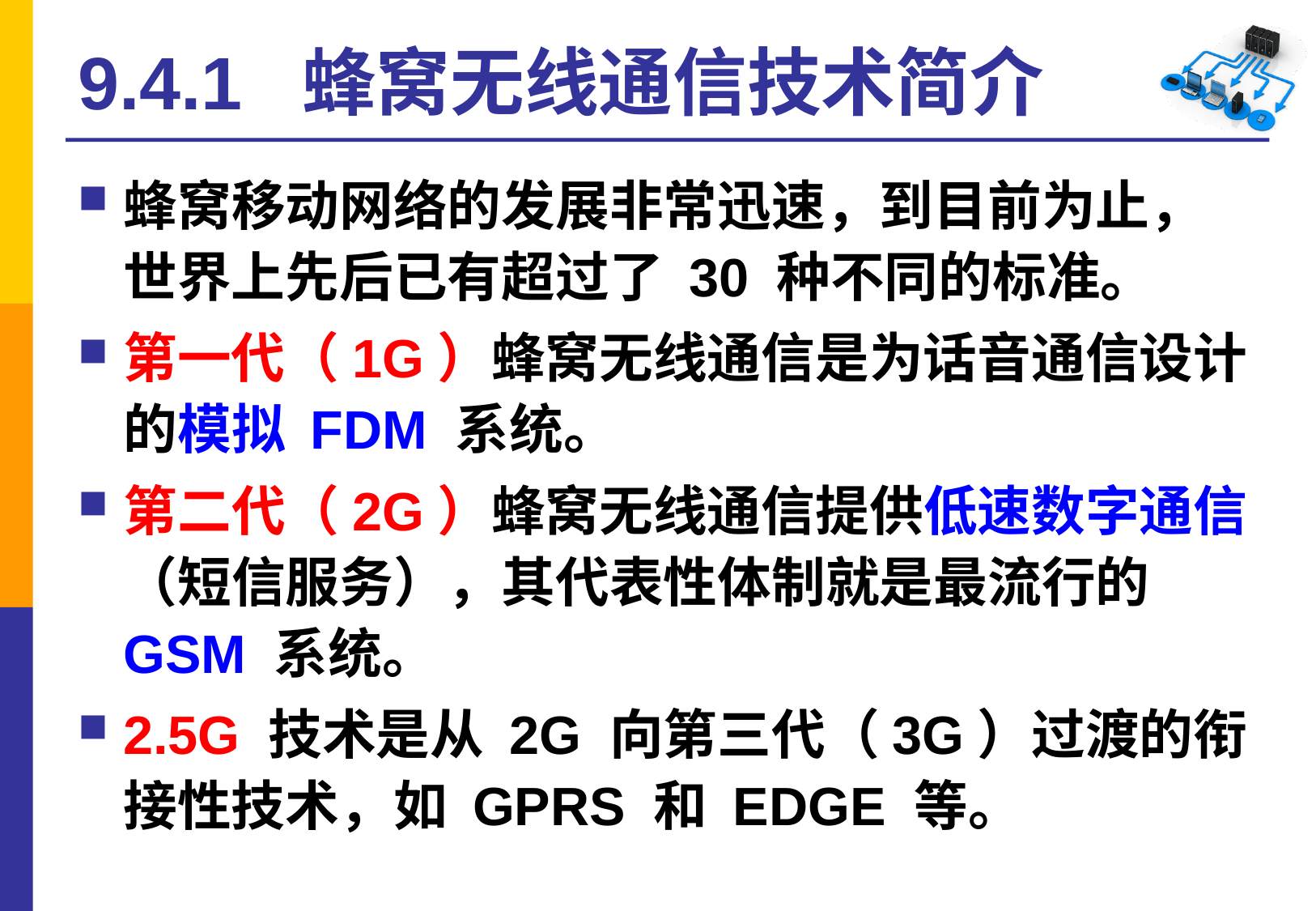

# 9.4.1  蜂窝无线通信技术简介
蜂窝移动网络的发展非常迅速，到目前为止，世界上先后已有超过了 30 种不同的标准。
第一代（1G）蜂窝无线通信是为话音通信设计的模拟 FDM 系统。
第二代（2G）蜂窝无线通信提供低速数字通信（短信服务），其代表性体制就是最流行的 GSM 系统。
2.5G 技术是从 2G 向第三代（3G）过渡的衔接性技术，如 GPRS 和 EDGE 等。